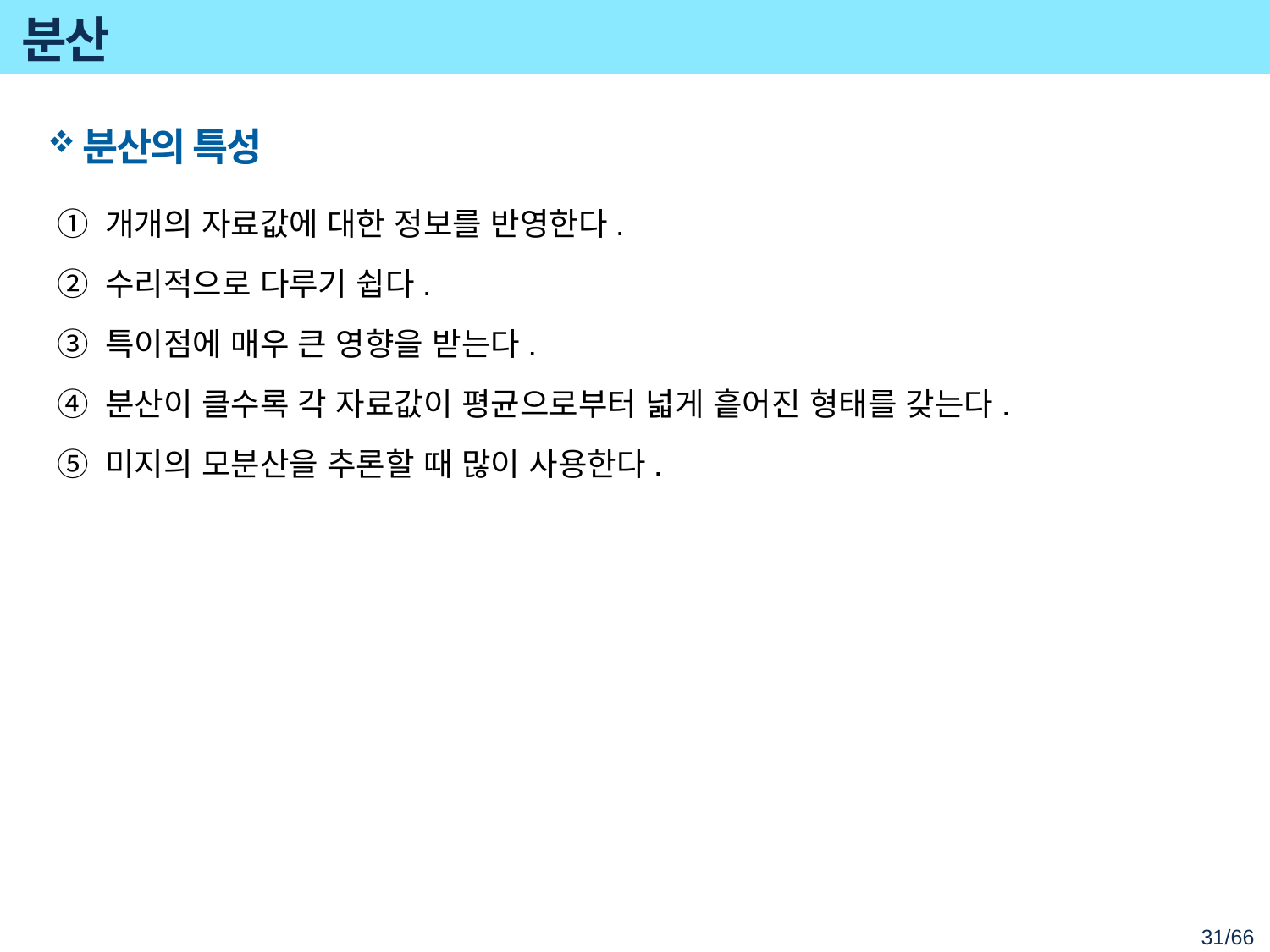

# 분산
분산의 특성
개개의 자료값에 대한 정보를 반영한다.
수리적으로 다루기 쉽다.
특이점에 매우 큰 영향을 받는다.
분산이 클수록 각 자료값이 평균으로부터 넓게 흩어진 형태를 갖는다.
미지의 모분산을 추론할 때 많이 사용한다.